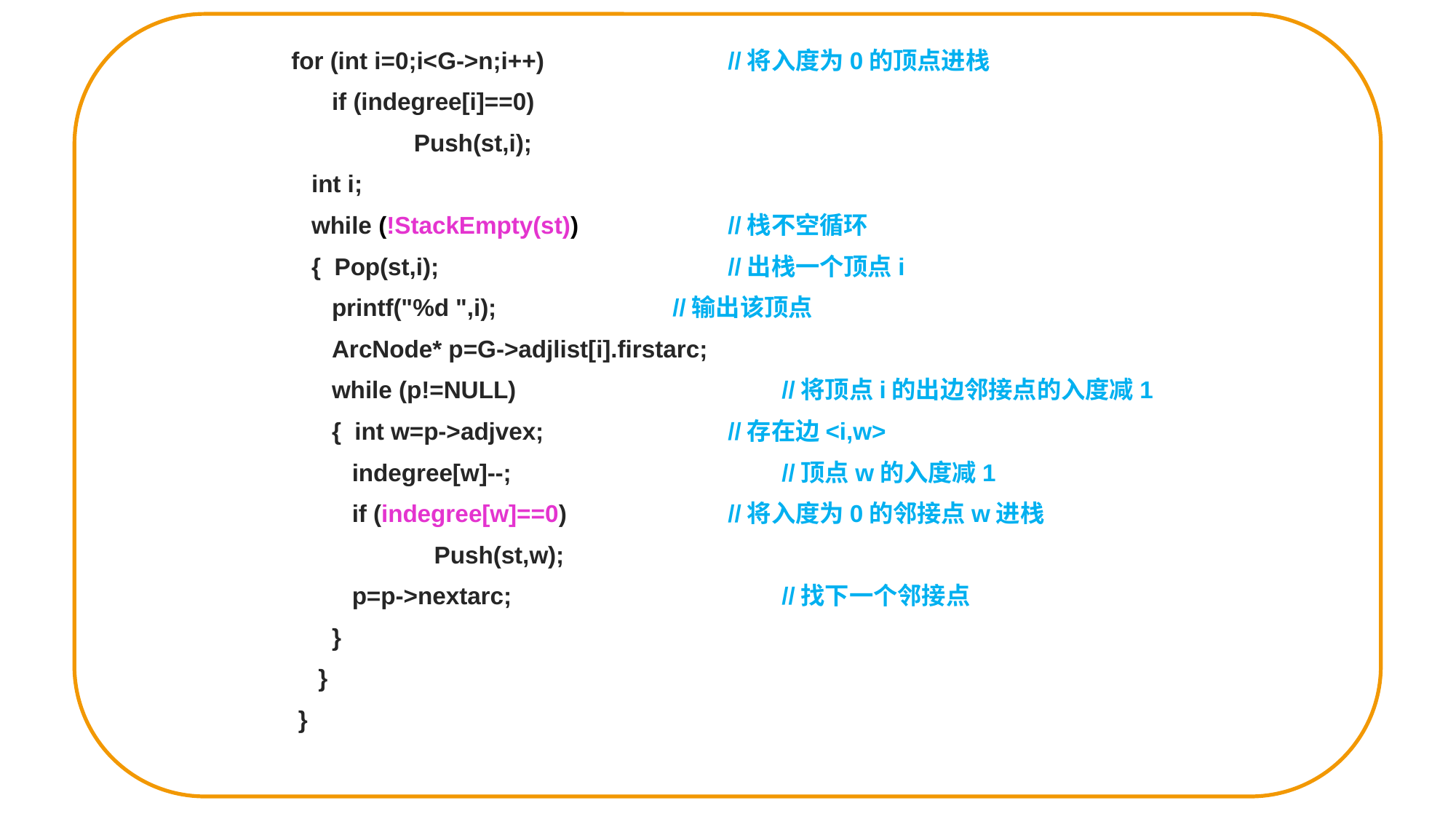

for (int i=0;i<G->n;i++) 		//将入度为0的顶点进栈
      if (indegree[i]==0)
	  Push(st,i);
   int i;
   while (!StackEmpty(st)) 		//栈不空循环
   {  Pop(st,i); 			//出栈一个顶点i
      printf("%d ",i); 		        //输出该顶点
      ArcNode* p=G->adjlist[i].firstarc;
      while (p!=NULL) 		        //将顶点i的出边邻接点的入度减1
      {  int w=p->adjvex;		//存在边<i,w>
         indegree[w]--;		        //顶点w的入度减1
         if (indegree[w]==0) 		//将入度为0的邻接点w进栈
	     Push(st,w);
         p=p->nextarc;		        //找下一个邻接点
      }
    }
 }